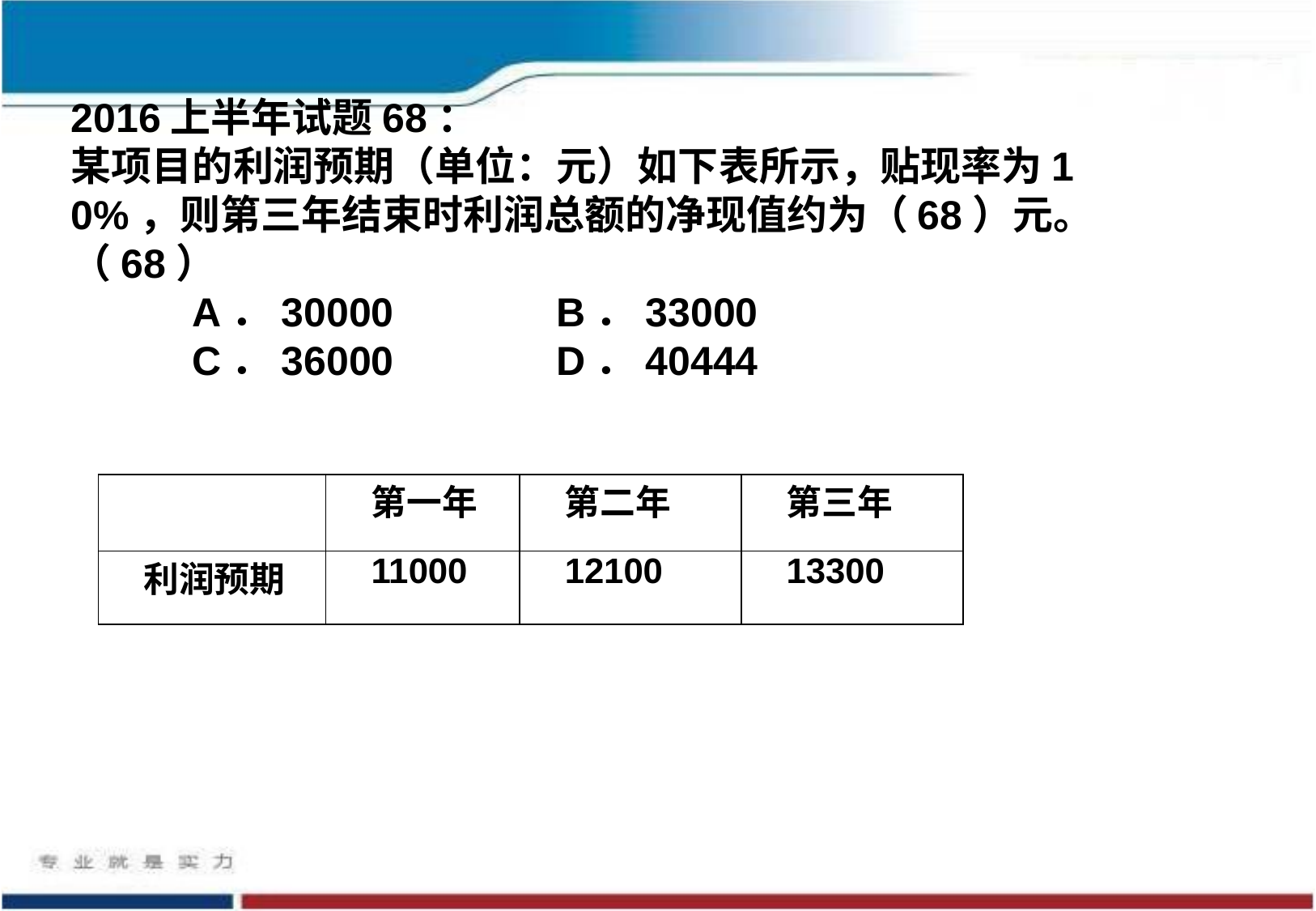

2016上半年试题68：
某项目的利润预期（单位：元）如下表所示，贴现率为1 0%，则第三年结束时利润总额的净现值约为（68）元。
（68）
	A．30000		B．33000
	C．36000		D．40444
|  | 第一年 | 第二年 | 第三年 |
| --- | --- | --- | --- |
| 利润预期 | 11000 | 12100 | 13300 |